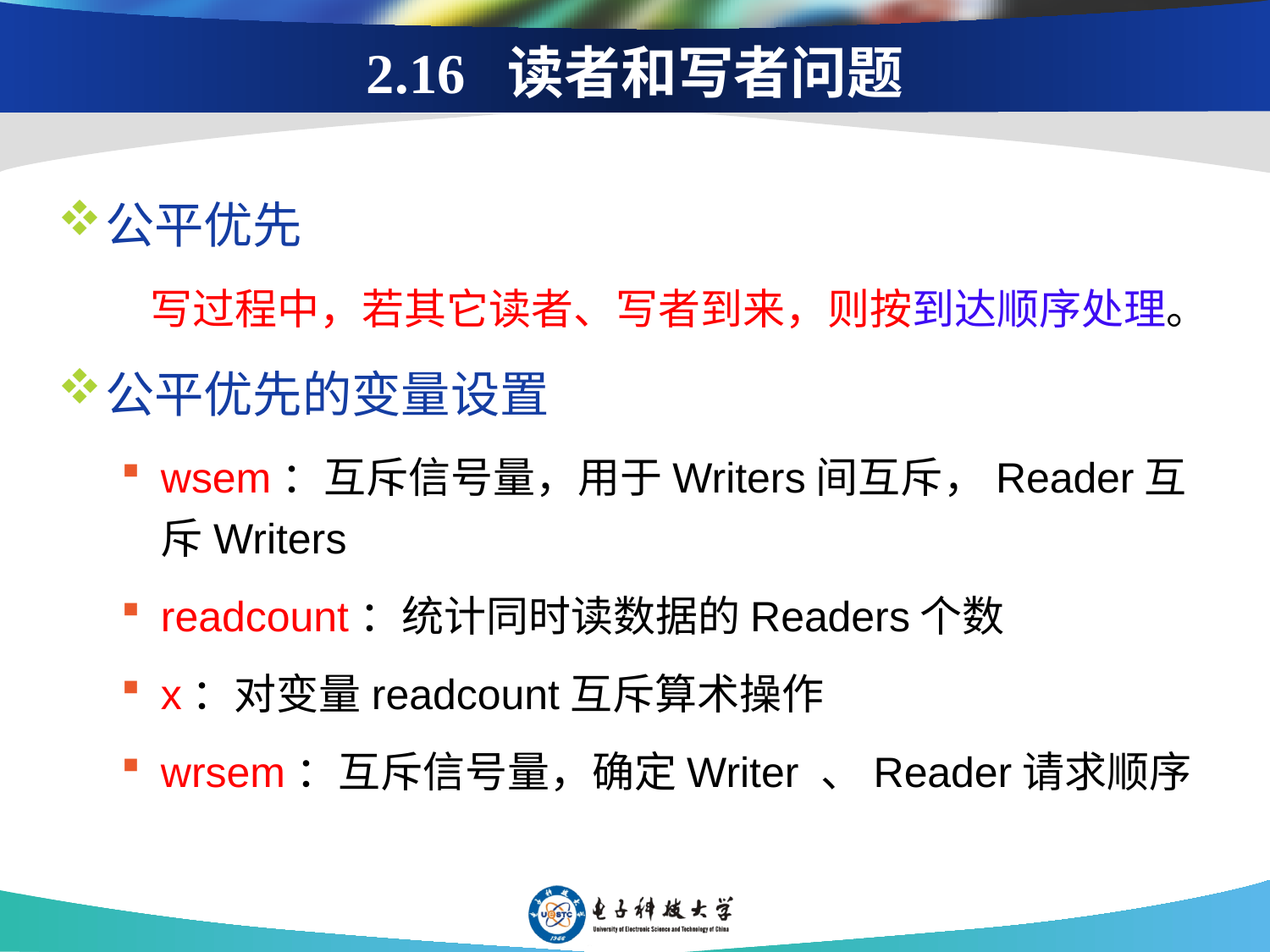

# 2.16  读者和写者问题
公平优先
  写过程中，若其它读者、写者到来，则按到达顺序处理。
公平优先的变量设置
wsem：互斥信号量，用于Writers间互斥，Reader互斥Writers
readcount：统计同时读数据的Readers个数
x：对变量readcount互斥算术操作
wrsem：互斥信号量，确定Writer 、Reader请求顺序